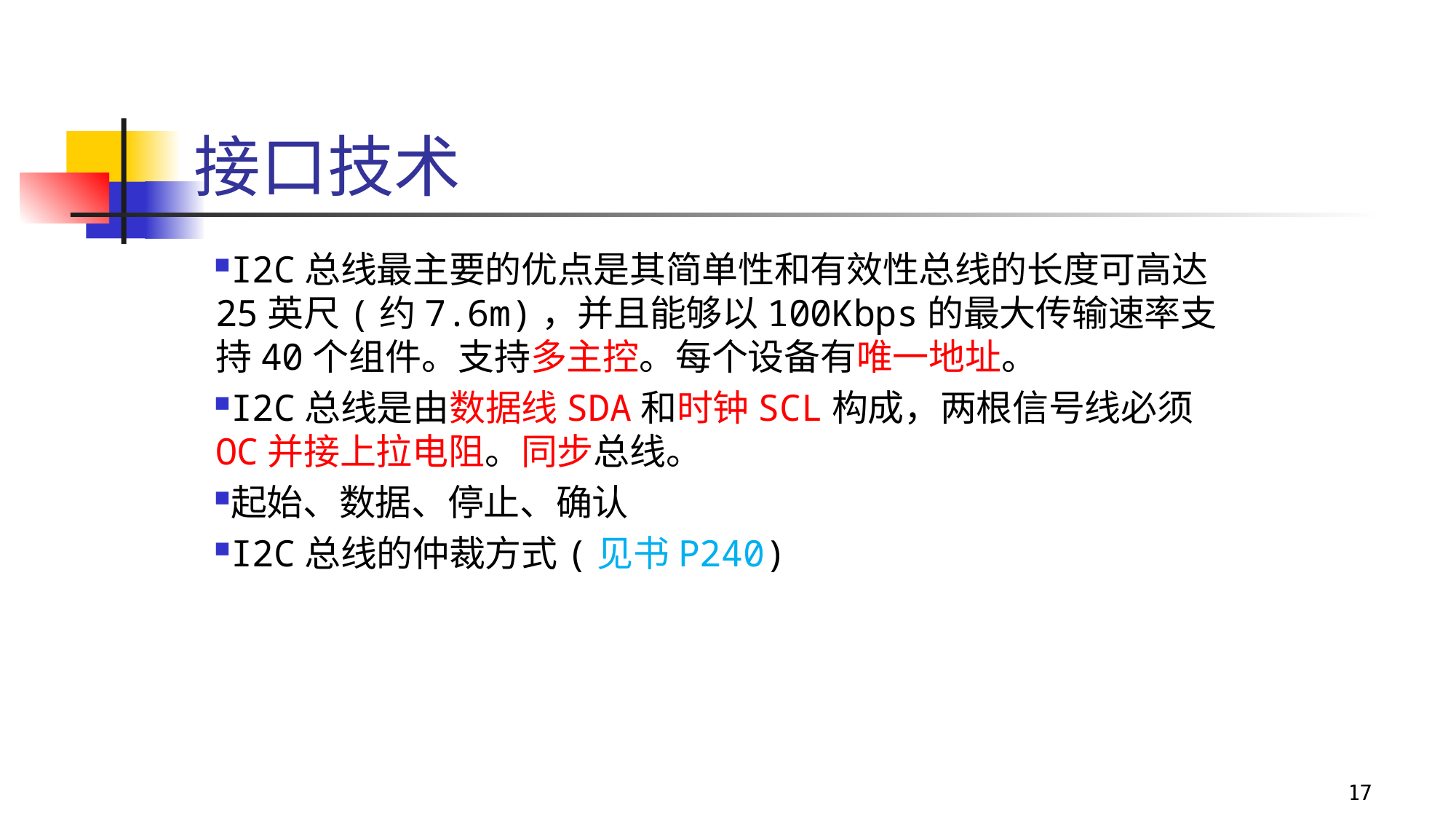

# 接口技术
I2C总线最主要的优点是其简单性和有效性总线的长度可高达25英尺(约7.6m)，并且能够以100Kbps的最大传输速率支持40个组件。支持多主控。每个设备有唯一地址。
I2C总线是由数据线SDA和时钟SCL构成，两根信号线必须OC并接上拉电阻。同步总线。
起始、数据、停止、确认
I2C总线的仲裁方式(见书P240)
17